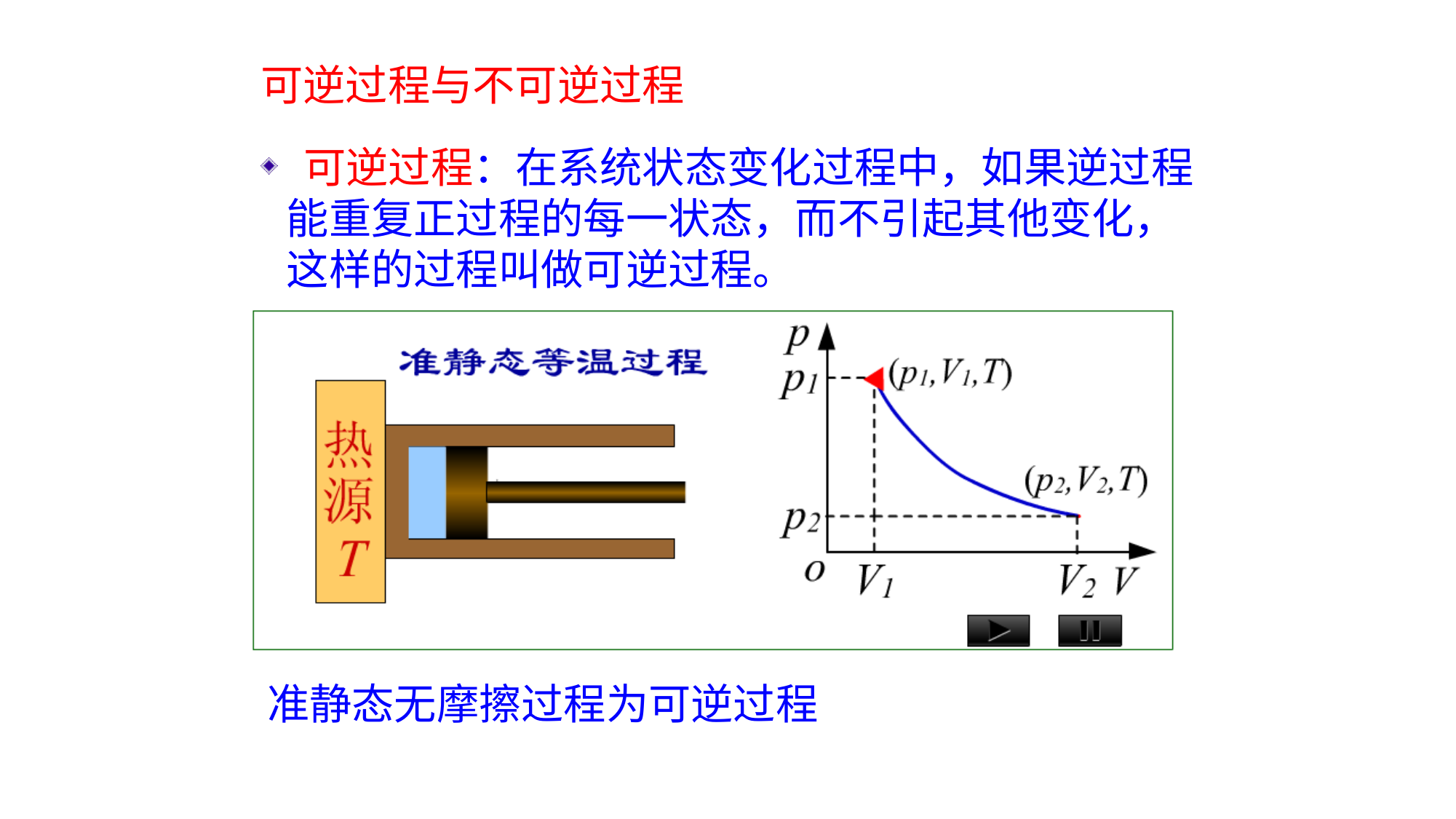

可逆过程与不可逆过程
 可逆过程：在系统状态变化过程中，如果逆过程能重复正过程的每一状态，而不引起其他变化，这样的过程叫做可逆过程。
准静态无摩擦过程为可逆过程